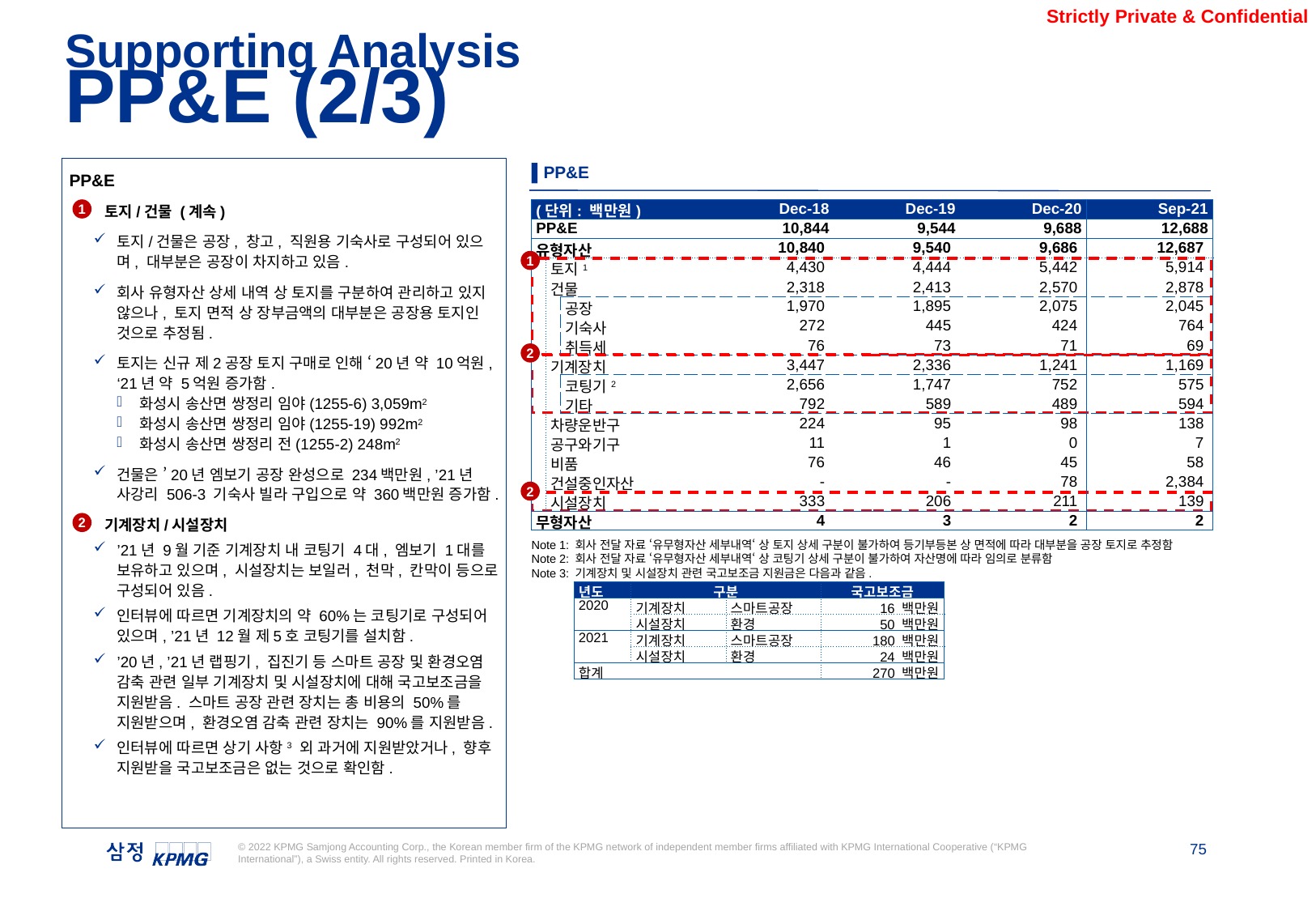

Supporting Analysis
PP&E (2/3)
▌PP&E
PP&E
토지/건물 (계속)
토지/건물은 공장, 창고, 직원용 기숙사로 구성되어 있으며, 대부분은 공장이 차지하고 있음.
회사 유형자산 상세 내역 상 토지를 구분하여 관리하고 있지 않으나, 토지 면적 상 장부금액의 대부분은 공장용 토지인 것으로 추정됨.
토지는 신규 제2공장 토지 구매로 인해 ‘20년 약 10억원, ‘21년 약 5억원 증가함.
화성시 송산면 쌍정리 임야(1255-6) 3,059m2
화성시 송산면 쌍정리 임야(1255-19) 992m2
화성시 송산면 쌍정리 전(1255-2) 248m2
건물은 ’20년 엠보기 공장 완성으로 234백만원, ’21년 사강리 506-3 기숙사 빌라 구입으로 약 360백만원 증가함.
기계장치/시설장치
’21년 9월 기준 기계장치 내 코팅기 4대, 엠보기 1대를 보유하고 있으며, 시설장치는 보일러, 천막, 칸막이 등으로 구성되어 있음.
인터뷰에 따르면 기계장치의 약 60%는 코팅기로 구성되어 있으며, ’21년 12월 제5호 코팅기를 설치함.
’20년, ’21년 랩핑기, 집진기 등 스마트 공장 및 환경오염 감축 관련 일부 기계장치 및 시설장치에 대해 국고보조금을 지원받음. 스마트 공장 관련 장치는 총 비용의 50%를 지원받으며, 환경오염 감축 관련 장치는 90%를 지원받음.
인터뷰에 따르면 상기 사항3 외 과거에 지원받았거나, 향후 지원받을 국고보조금은 없는 것으로 확인함.

1
| (단위: 백만원) |  |  | Dec-18 | Dec-19 | Dec-20 | Sep-21 |
| --- | --- | --- | --- | --- | --- | --- |
| PP&E |  |  | 10,844 | 9,544 | 9,688 | 12,688 |
| 유형자산 |  |  | 10,840 | 9,540 | 9,686 | 12,687 |
|  | 토지1 |  | 4,430 | 4,444 | 5,442 | 5,914 |
|  | 건물 |  | 2,318 | 2,413 | 2,570 | 2,878 |
|  |  | 공장 | 1,970 | 1,895 | 2,075 | 2,045 |
|  |  | 기숙사 | 272 | 445 | 424 | 764 |
|  |  | 취득세 | 76 | 73 | 71 | 69 |
|  | 기계장치 |  | 3,447 | 2,336 | 1,241 | 1,169 |
|  |  | 코팅기2 | 2,656 | 1,747 | 752 | 575 |
|  |  | 기타 | 792 | 589 | 489 | 594 |
|  | 차량운반구 |  | 224 | 95 | 98 | 138 |
|  | 공구와기구 |  | 11 | 1 | 0 | 7 |
|  | 비품 |  | 76 | 46 | 45 | 58 |
|  | 건설중인자산 |  | - | - | 78 | 2,384 |
|  | 시설장치 |  | 333 | 206 | 211 | 139 |
| 무형자산 |  |  | 4 | 3 | 2 | 2 |
1

2

2

2
Note 1: 회사 전달 자료 ‘유무형자산 세부내역‘ 상 토지 상세 구분이 불가하여 등기부등본 상 면적에 따라 대부분을 공장 토지로 추정함
Note 2: 회사 전달 자료 ‘유무형자산 세부내역‘ 상 코팅기 상세 구분이 불가하여 자산명에 따라 임의로 분류함
Note 3: 기계장치 및 시설장치 관련 국고보조금 지원금은 다음과 같음.
| 년도 | 구분 |  | 국고보조금 |
| --- | --- | --- | --- |
| 2020 | 기계장치 | 스마트공장 | 16 백만원 |
|  | 시설장치 | 환경 | 50 백만원 |
| 2021 | 기계장치 | 스마트공장 | 180 백만원 |
|  | 시설장치 | 환경 | 24 백만원 |
| 합계 |  |  | 270 백만원 |